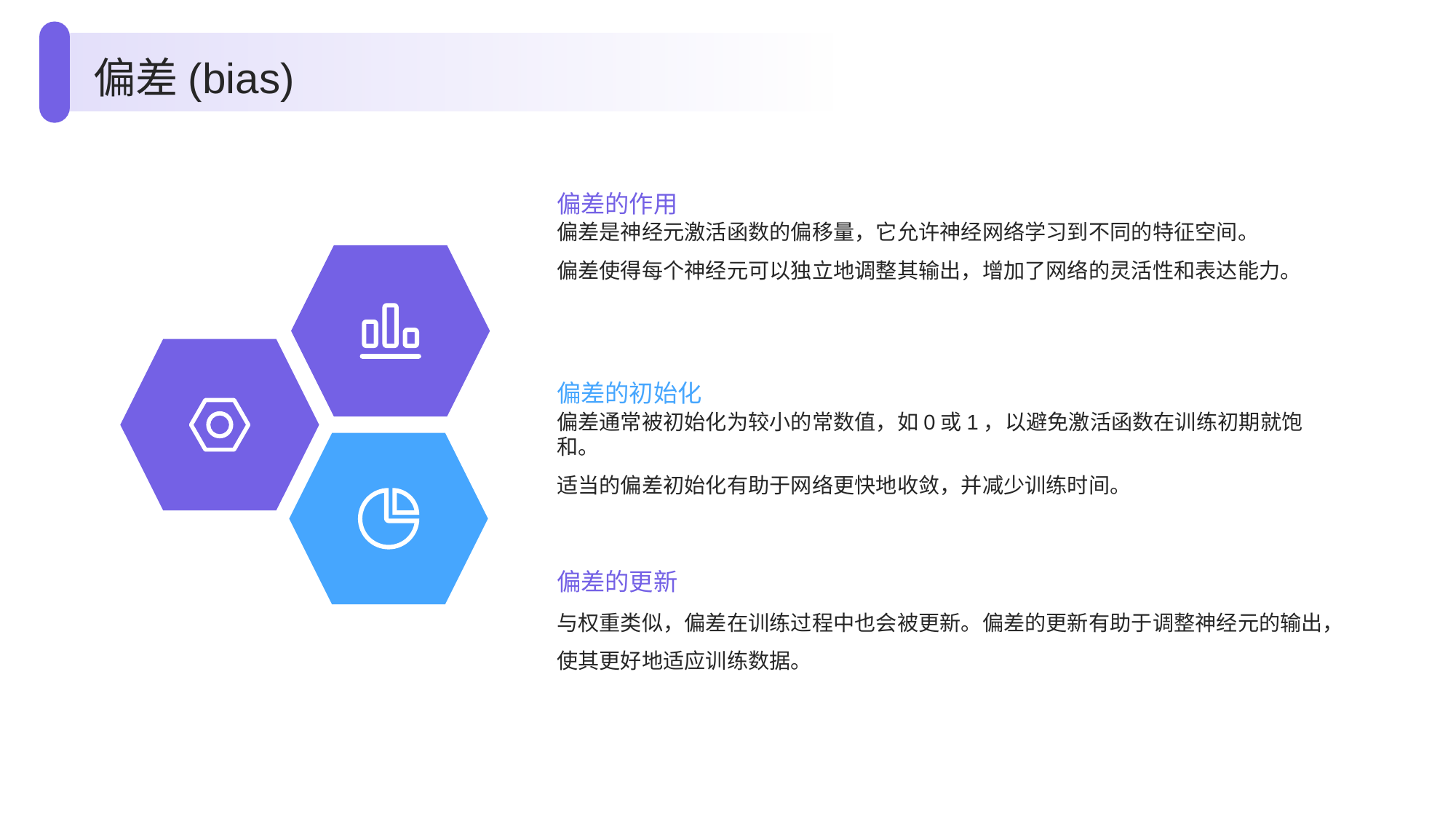

偏差(bias)
偏差的作用
偏差是神经元激活函数的偏移量，它允许神经网络学习到不同的特征空间。
偏差使得每个神经元可以独立地调整其输出，增加了网络的灵活性和表达能力。

偏差的初始化

偏差通常被初始化为较小的常数值，如0或1，以避免激活函数在训练初期就饱和。
适当的偏差初始化有助于网络更快地收敛，并减少训练时间。

偏差的更新
与权重类似，偏差在训练过程中也会被更新。偏差的更新有助于调整神经元的输出，使其更好地适应训练数据。